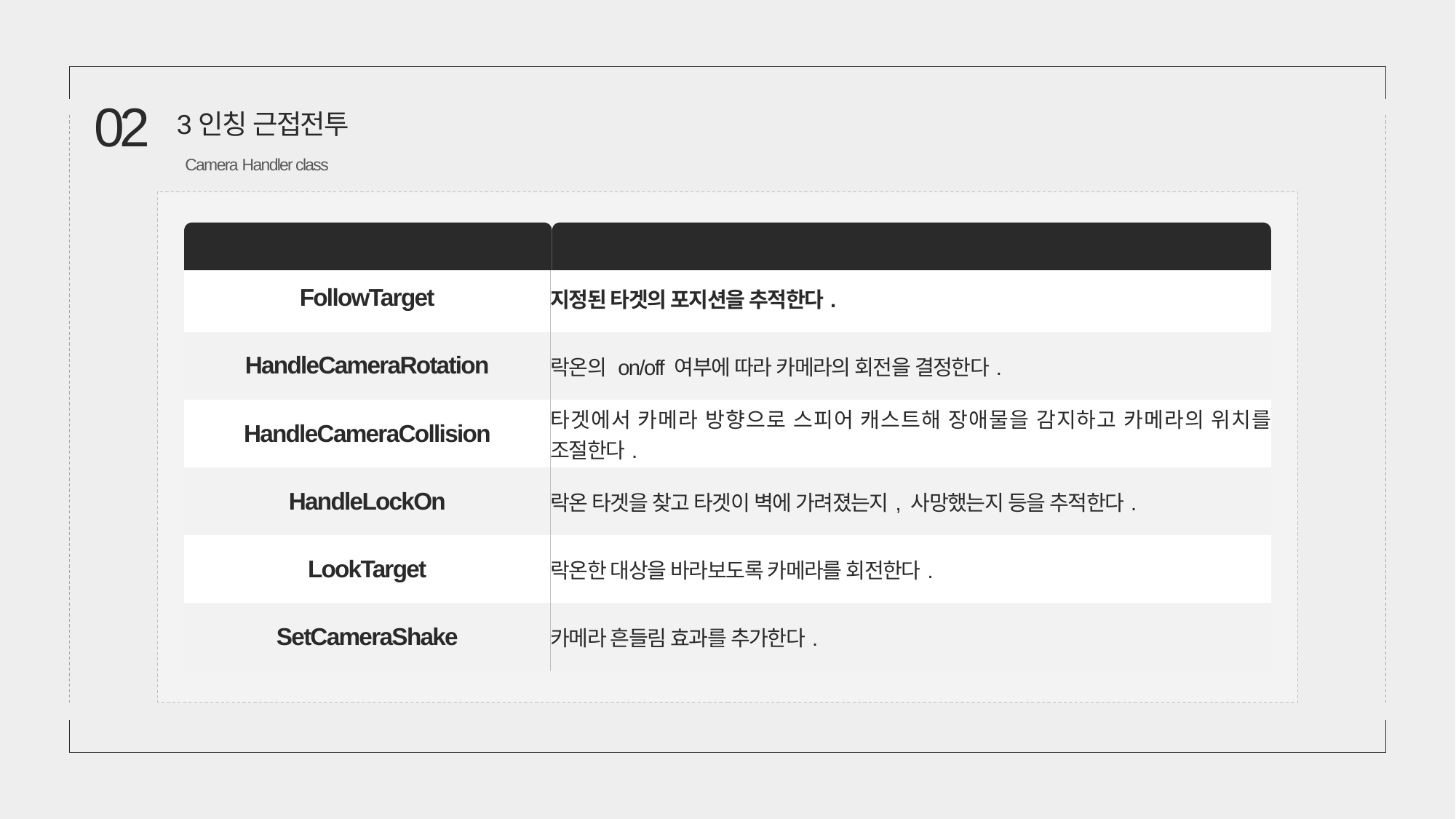

02
3인칭 근접전투

Camera Handler class

메소드
설명
| FollowTarget | 지정된 타겟의 포지션을 추적한다. |
| --- | --- |
| HandleCameraRotation | 락온의 on/off 여부에 따라 카메라의 회전을 결정한다. |
| HandleCameraCollision | 타겟에서 카메라 방향으로 스피어 캐스트해 장애물을 감지하고 카메라의 위치를 조절한다. |
| HandleLockOn | 락온 타겟을 찾고 타겟이 벽에 가려졌는지, 사망했는지 등을 추적한다. |
| LookTarget | 락온한 대상을 바라보도록 카메라를 회전한다. |
| SetCameraShake | 카메라 흔들림 효과를 추가한다. |